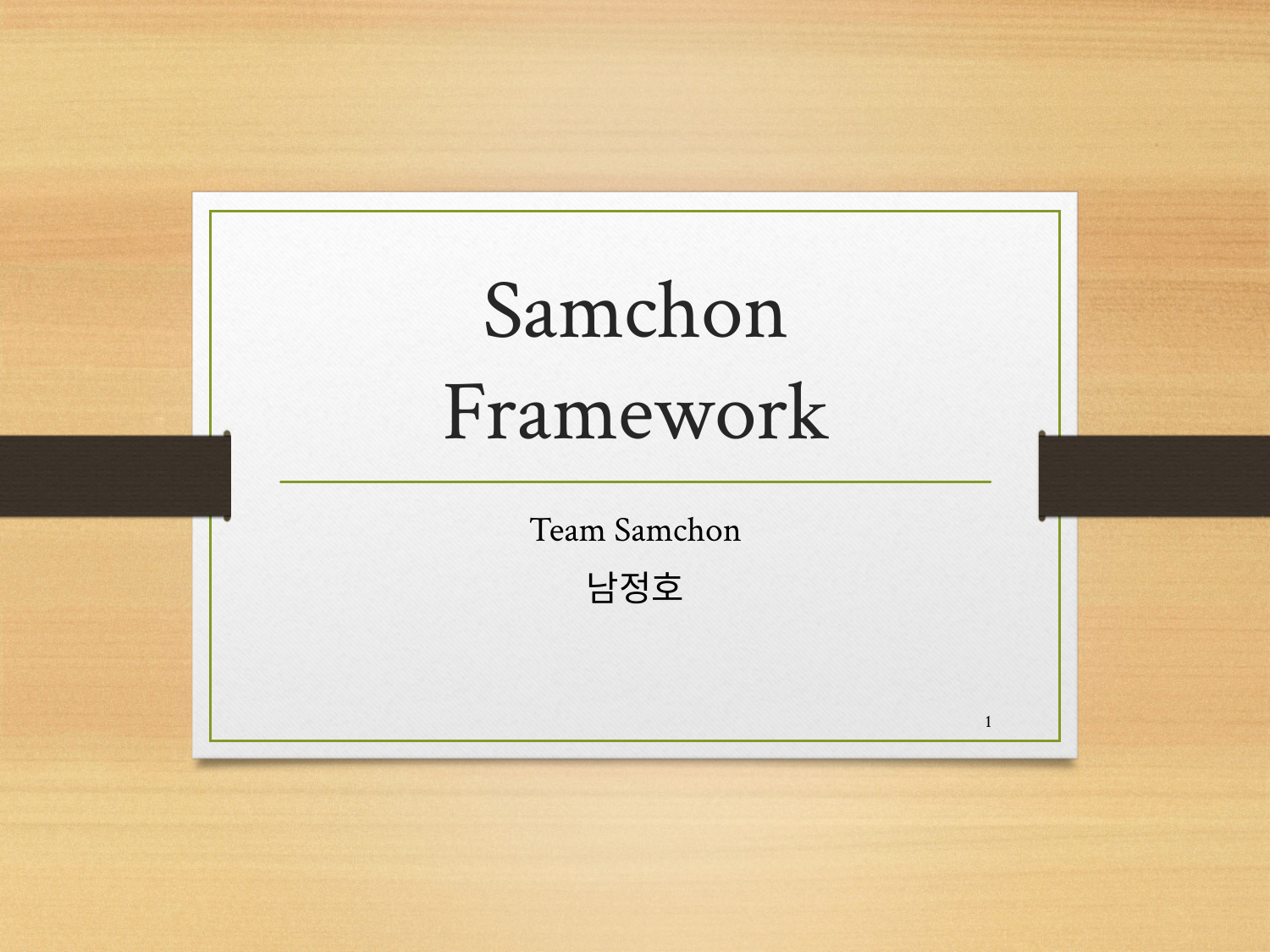

# Samchon Framework
Team Samchon
남정호
1